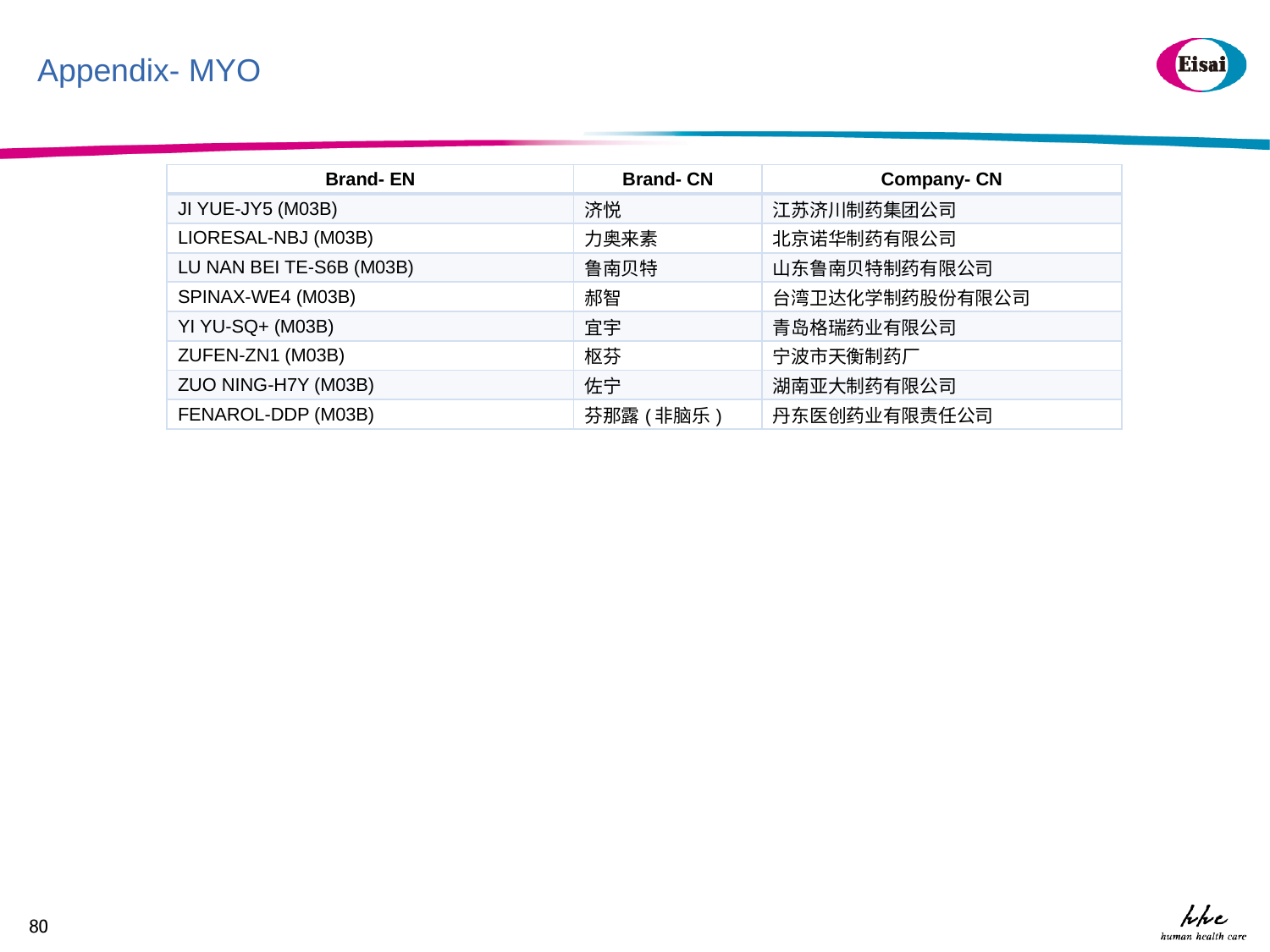

# Appendix- MYO
| Brand- EN | Brand- CN | Company- CN |
| --- | --- | --- |
| JI YUE-JY5 (M03B) | 济悦 | 江苏济川制药集团公司 |
| LIORESAL-NBJ (M03B) | 力奥来素 | 北京诺华制药有限公司 |
| LU NAN BEI TE-S6B (M03B) | 鲁南贝特 | 山东鲁南贝特制药有限公司 |
| SPINAX-WE4 (M03B) | 郝智 | 台湾卫达化学制药股份有限公司 |
| YI YU-SQ+ (M03B) | 宜宇 | 青岛格瑞药业有限公司 |
| ZUFEN-ZN1 (M03B) | 枢芬 | 宁波市天衡制药厂 |
| ZUO NING-H7Y (M03B) | 佐宁 | 湖南亚大制药有限公司 |
| FENAROL-DDP (M03B) | 芬那露(非脑乐) | 丹东医创药业有限责任公司 |
80